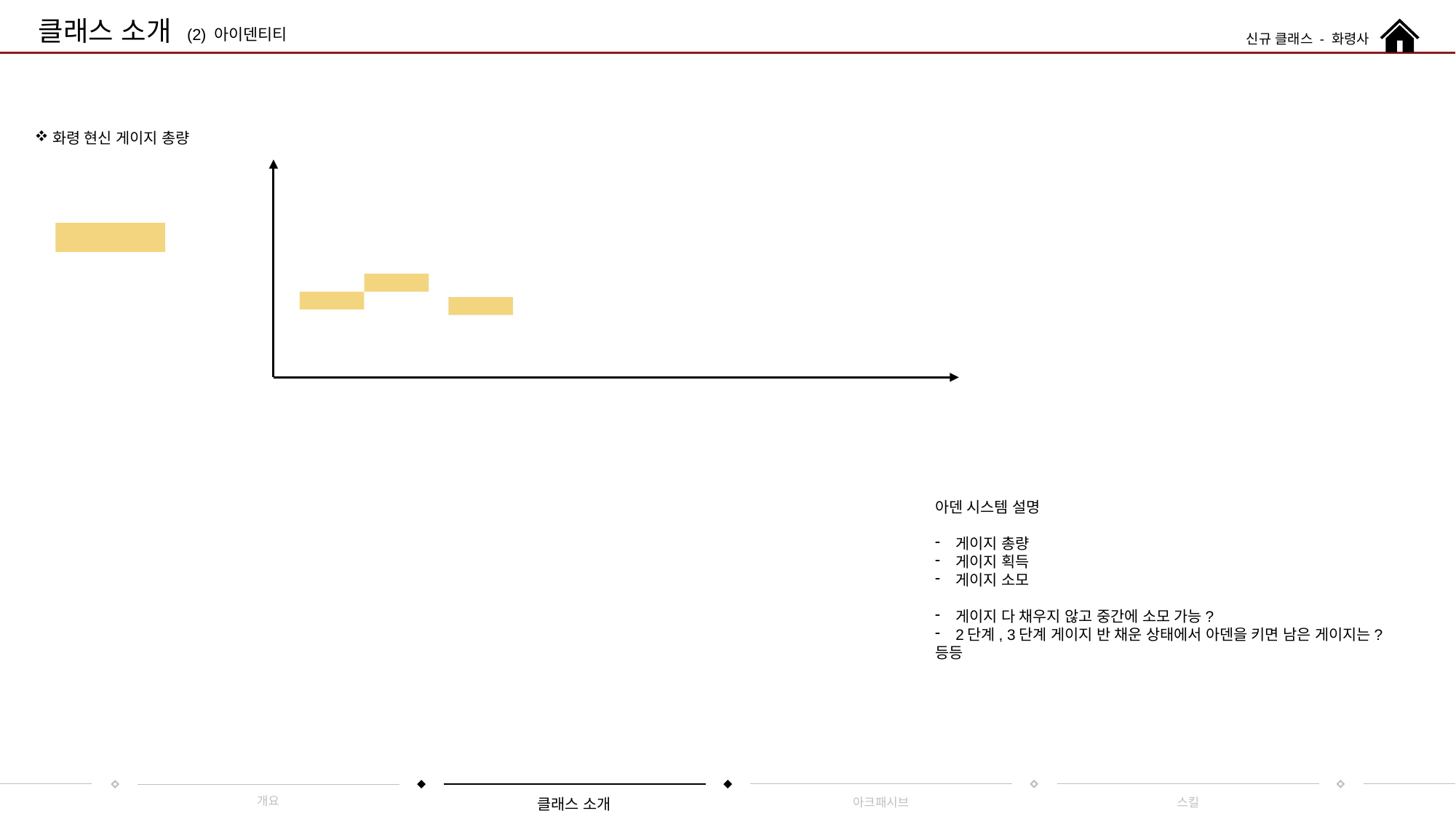

클래스 소개
(2) 아이덴티티

신규 클래스 - 화령사

화령 현신 게이지 총량

아덴 시스템 설명

게이지 총량
게이지 획득
게이지 소모

게이지 다 채우지 않고 중간에 소모 가능?
2단계, 3단계 게이지 반 채운 상태에서 아덴을 키면 남은 게이지는?
등등

개요
클래스 소개
아크패시브
스킬